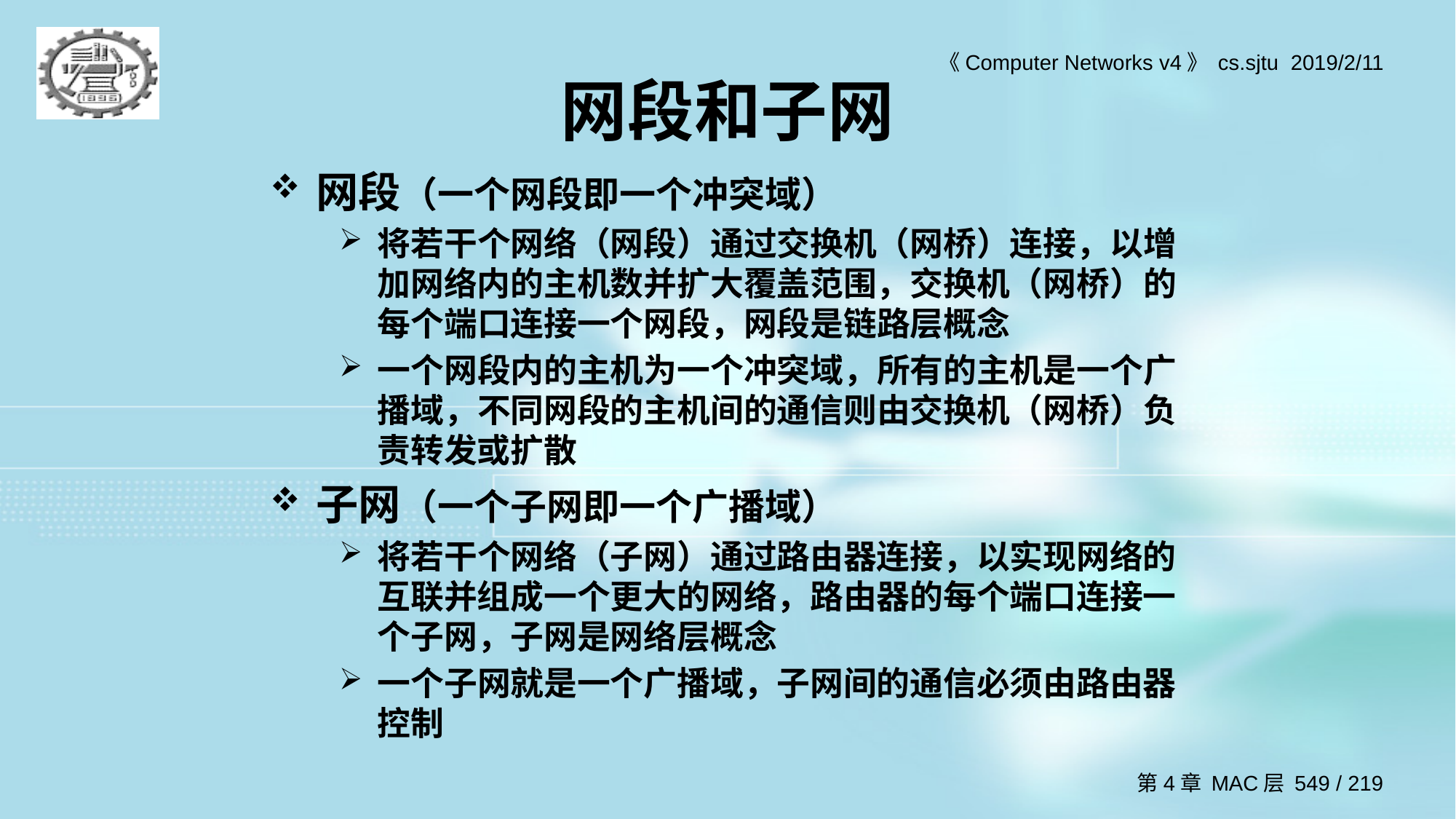

# 网段和子网
网段（一个网段即一个冲突域）
将若干个网络（网段）通过交换机（网桥）连接，以增加网络内的主机数并扩大覆盖范围，交换机（网桥）的每个端口连接一个网段，网段是链路层概念
一个网段内的主机为一个冲突域，所有的主机是一个广播域，不同网段的主机间的通信则由交换机（网桥）负责转发或扩散
子网（一个子网即一个广播域）
将若干个网络（子网）通过路由器连接，以实现网络的互联并组成一个更大的网络，路由器的每个端口连接一个子网，子网是网络层概念
一个子网就是一个广播域，子网间的通信必须由路由器控制